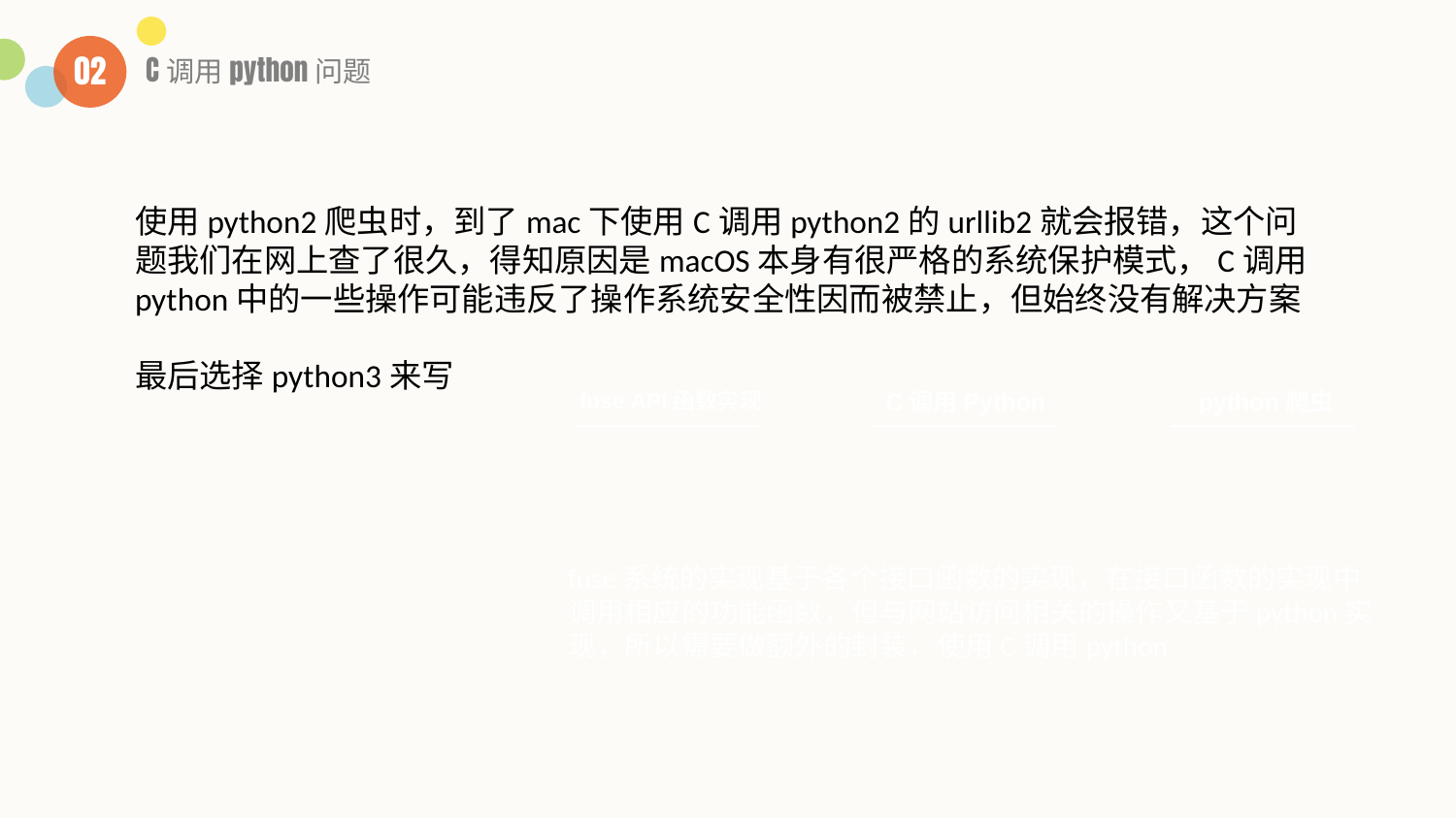

02
C调用python问题

使用python2爬虫时，到了mac下使用C调用python2的urllib2就会报错，这个问题我们在网上查了很久，得知原因是macOS本身有很严格的系统保护模式，C调用python中的一些操作可能违反了操作系统安全性因而被禁止，但始终没有解决方案

最后选择python3来写

fuse API函数实现
C调用Python
python爬虫

fuse系统的实现基于各个接口函数的实现，在接口函数的实现中调用相应的功能函数，但与网站访问相关的操作又基于python实现，所以需要做额外的封装，使用C调用python